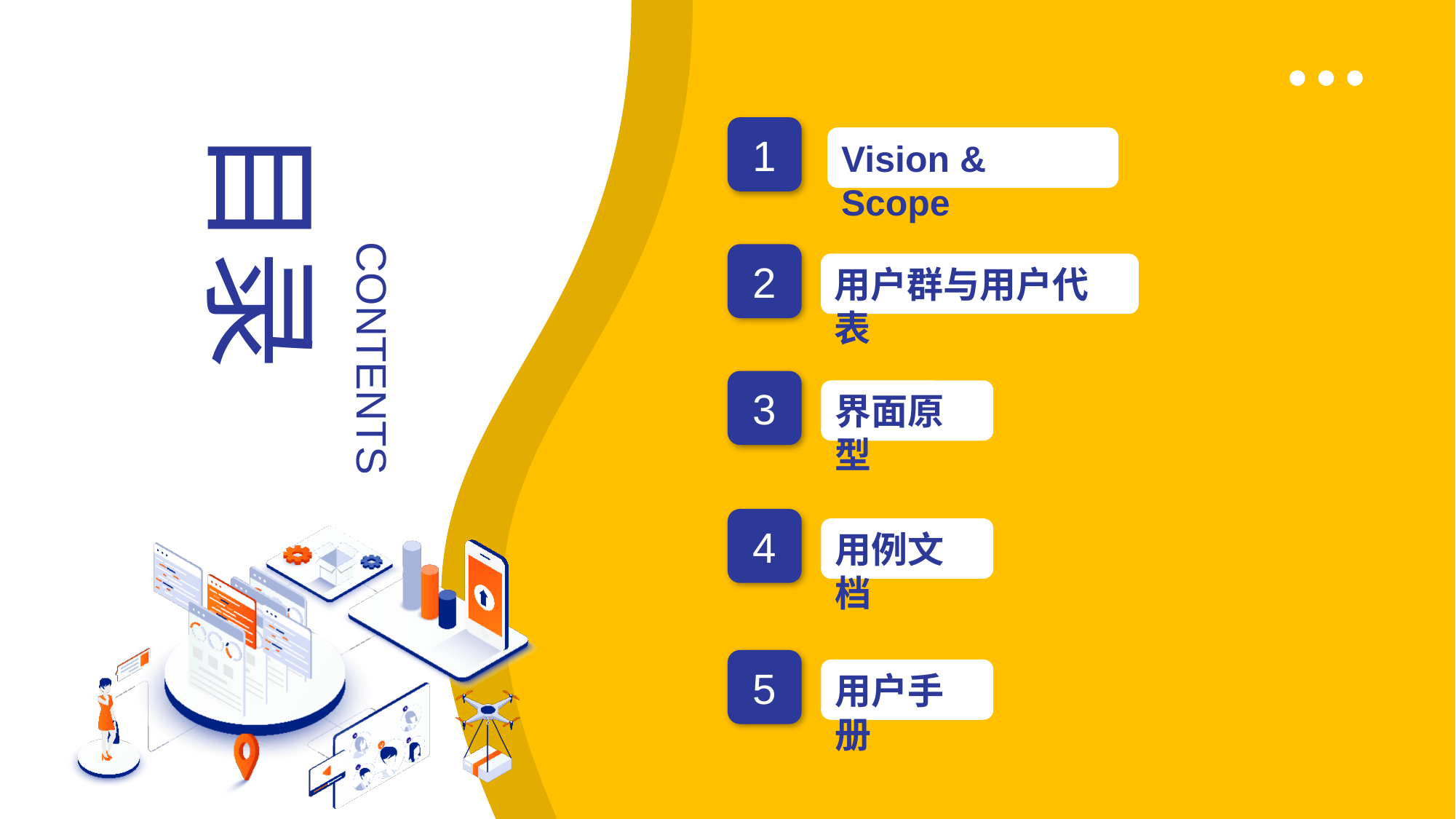

目录
CONTENTS
1
Vision & Scope
2
用户群与用户代表
3
界面原型
4
用例文档
5
用户手册